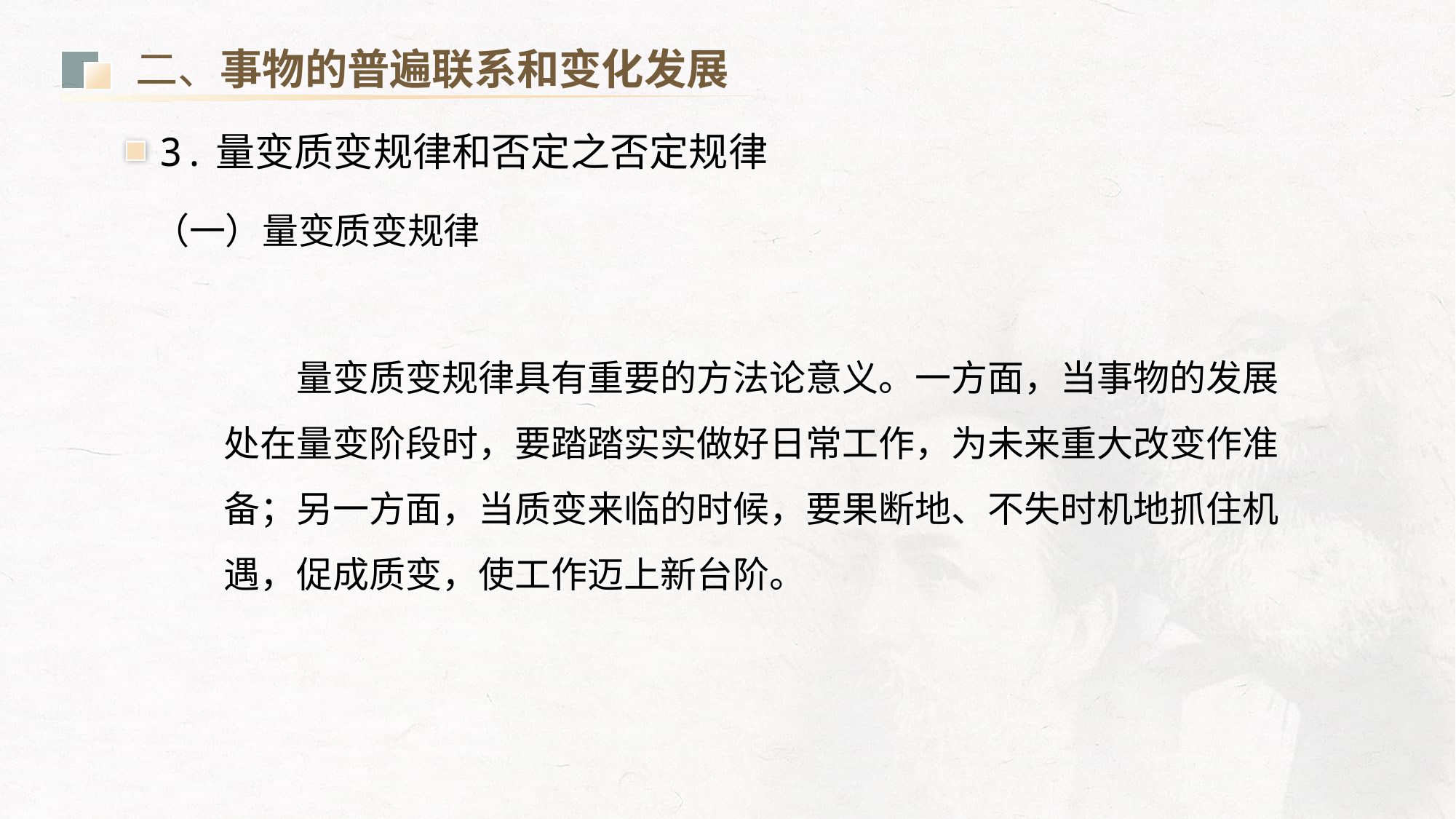

二、事物的普遍联系和变化发展

3.量变质变规律和否定之否定规律

（一）量变质变规律
量变质变规律具有重要的方法论意义。一方面，当事物的发展处在量变阶段时，要踏踏实实做好日常工作，为未来重大改变作准备；另一方面，当质变来临的时候，要果断地、不失时机地抓住机遇，促成质变，使工作迈上新台阶。